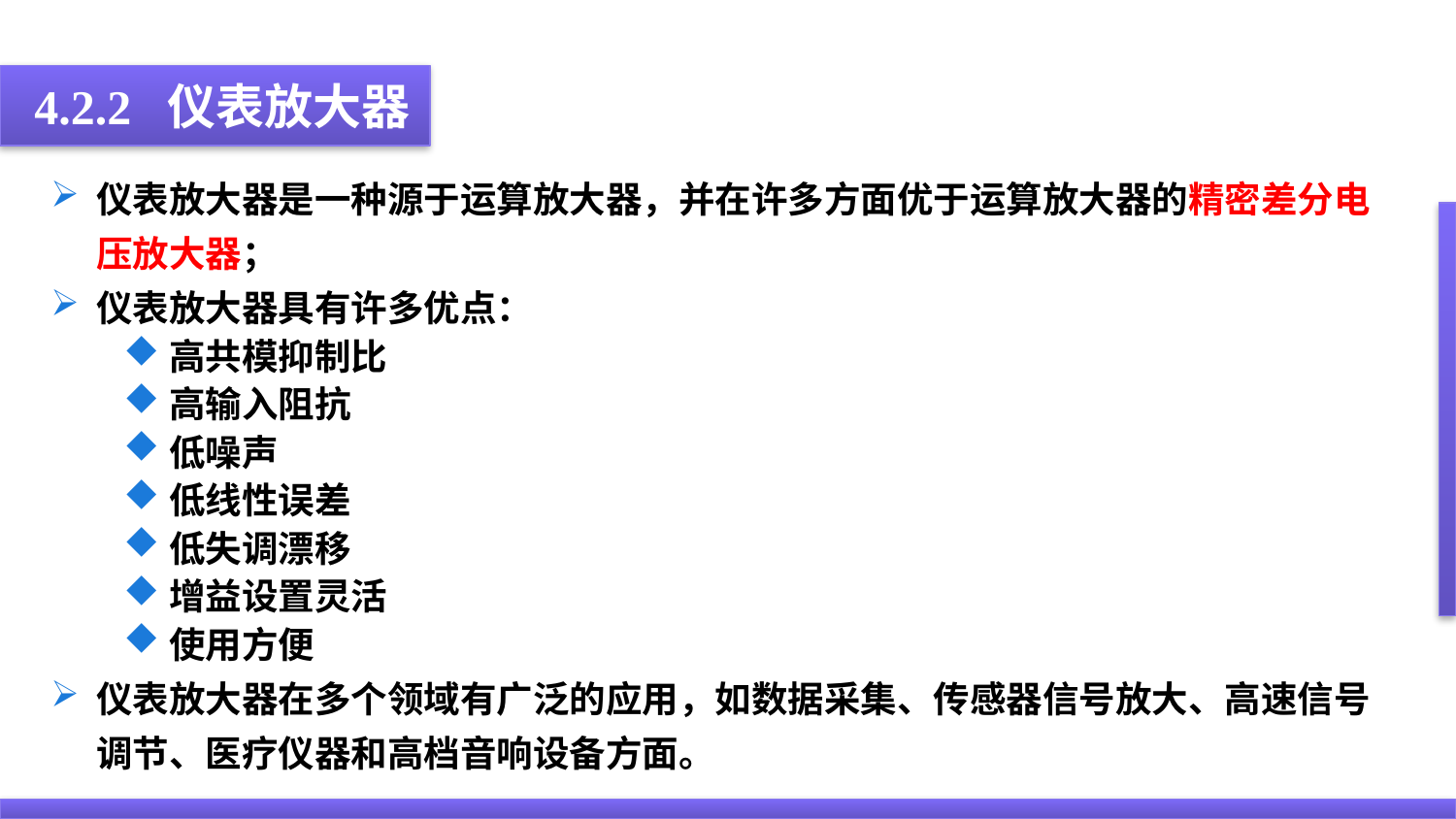

4.2.2  仪表放大器
仪表放大器是一种源于运算放大器，并在许多方面优于运算放大器的精密差分电压放大器；
仪表放大器具有许多优点：
高共模抑制比
高输入阻抗
低噪声
低线性误差
低失调漂移
增益设置灵活
使用方便
仪表放大器在多个领域有广泛的应用，如数据采集、传感器信号放大、高速信号调节、医疗仪器和高档音响设备方面。